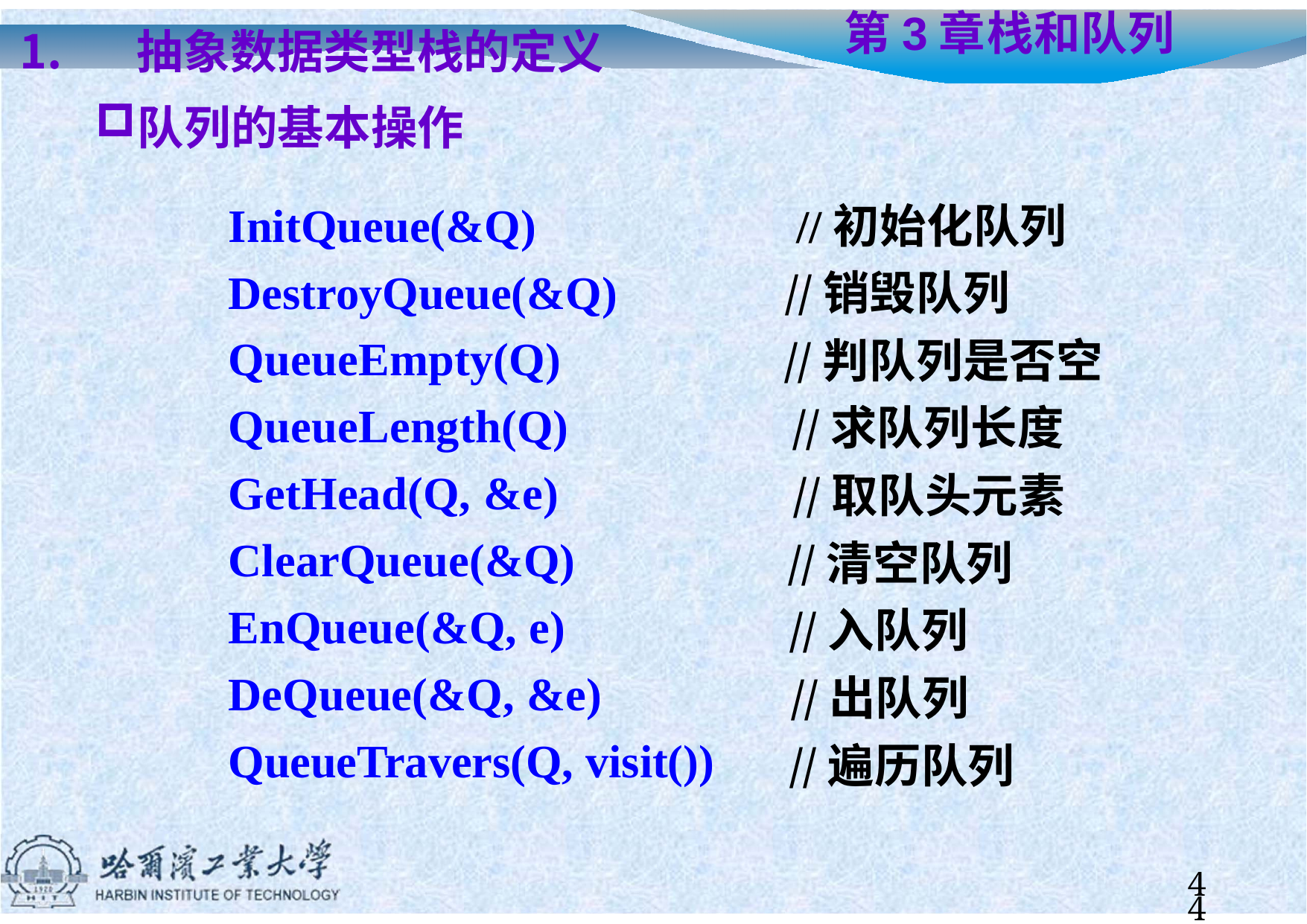

抽象数据类型栈的定义
队列的基本操作
# 第3章	栈和队列

InitQueue(&Q)  DestroyQueue(&Q)  QueueEmpty(Q)  QueueLength(Q)  GetHead(Q, &e)  ClearQueue(&Q)  EnQueue(&Q, e)  DeQueue(&Q, &e)  QueueTravers(Q, visit())
//初始化队列
//销毁队列
//判队列是否空
//求队列长度
//取队头元素
//清空队列
//入队列
//出队列
//遍历队列

44